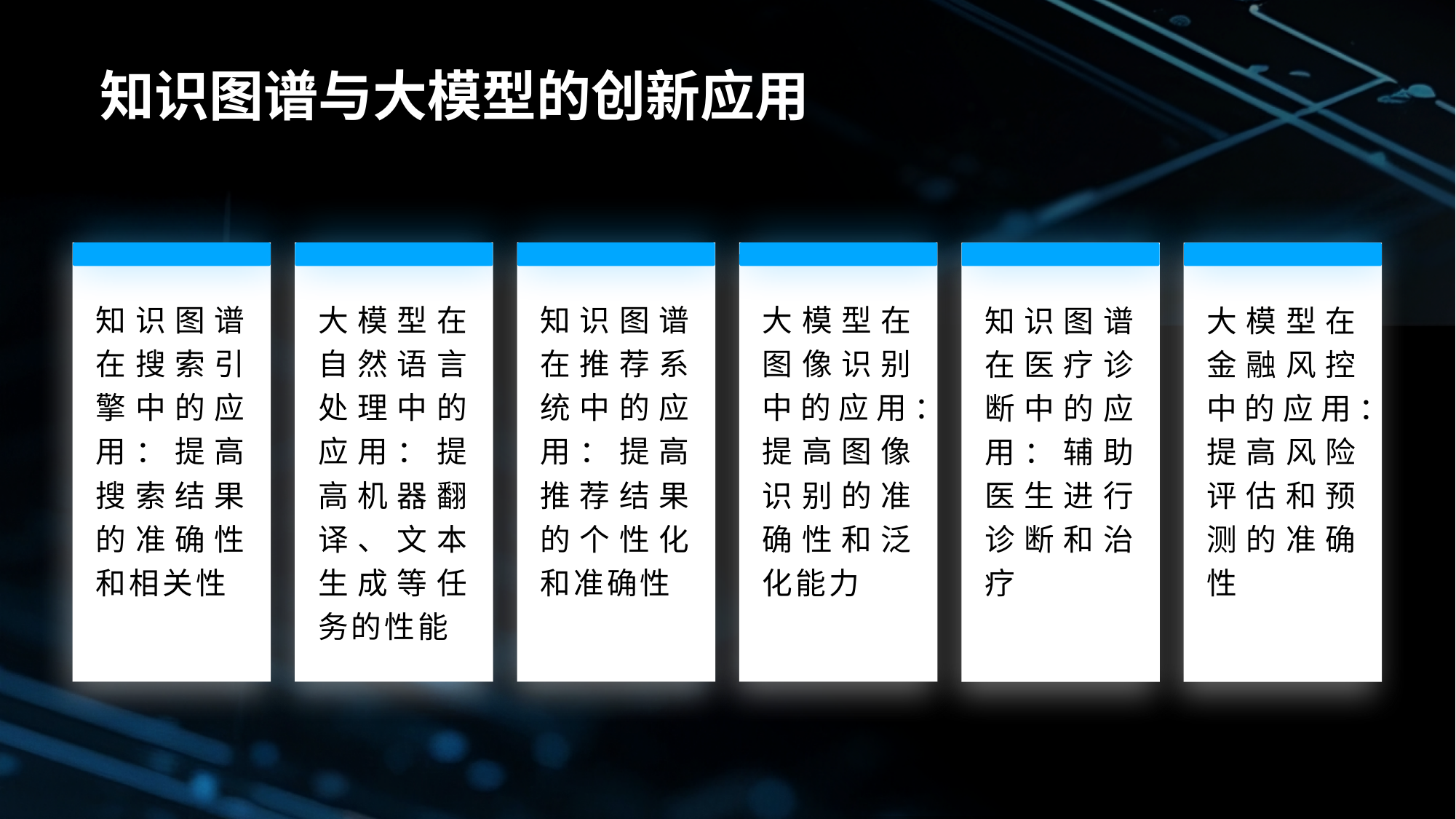

# 知识图谱与大模型的创新应用

知识图谱在搜索引擎中的应用：提高搜索结果的准确性和相关性
大模型在自然语言处理中的应用：提高机器翻译、文本生成等任务的性能
知识图谱在推荐系统中的应用：提高推荐结果的个性化和准确性
大模型在图像识别中的应用：提高图像识别的准确性和泛化能力
知识图谱在医疗诊断中的应用：辅助医生进行诊断和治疗
大模型在金融风控中的应用：提高风险评估和预测的准确性